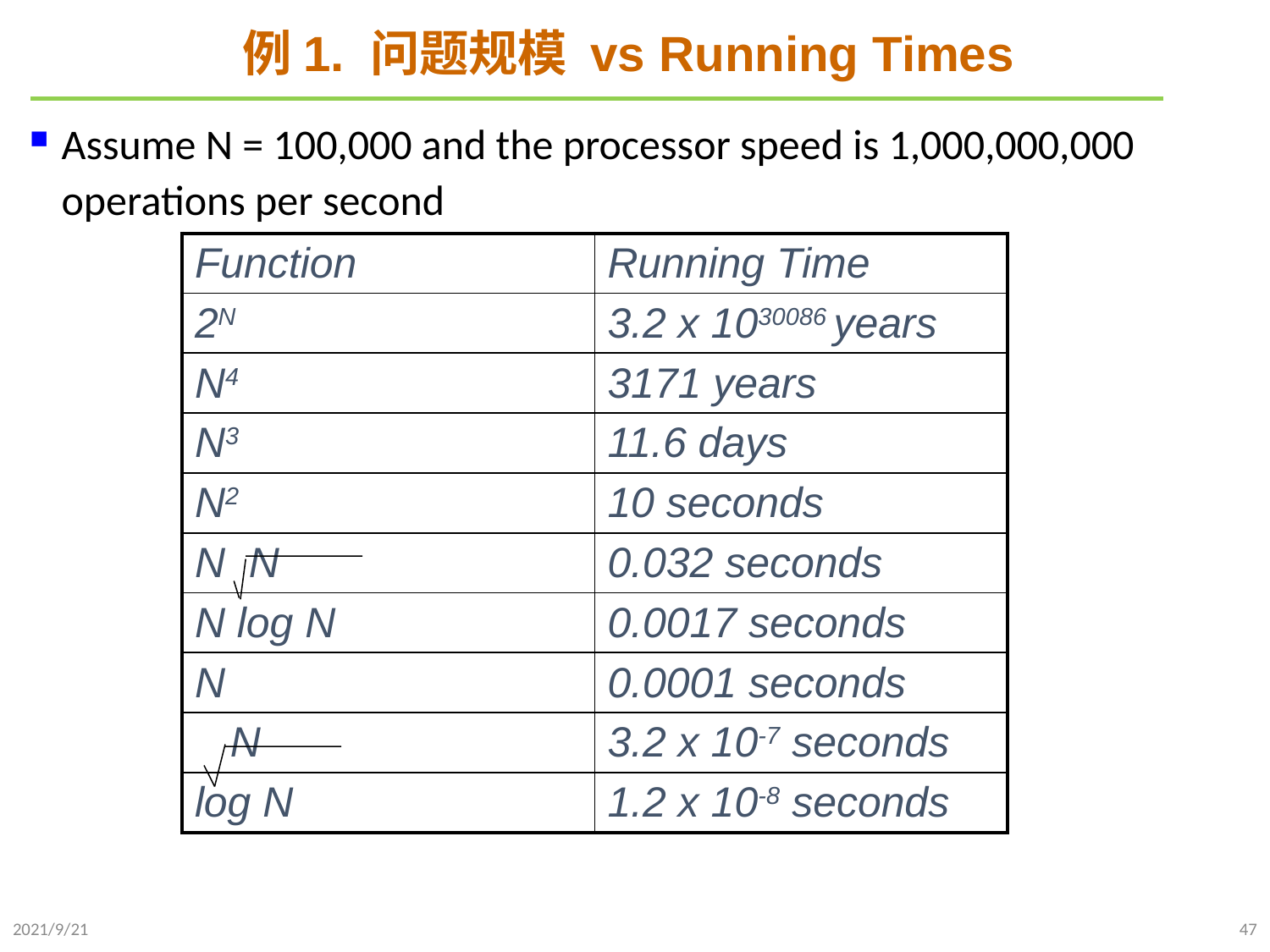

# 例1. 问题规模 vs Running Times
Assume N = 100,000 and the processor speed is 1,000,000,000 operations per second

| Function | Running Time |
| --- | --- |
| 2N | 3.2 x 1030086 years |
| N4 | 3171 years |
| N3 | 11.6 days |
| N2 | 10 seconds |
| N N | 0.032 seconds |
| N log N | 0.0017 seconds |
| N | 0.0001 seconds |
| N | 3.2 x 10-7 seconds |
| log N | 1.2 x 10-8 seconds |

2021/9/21
47